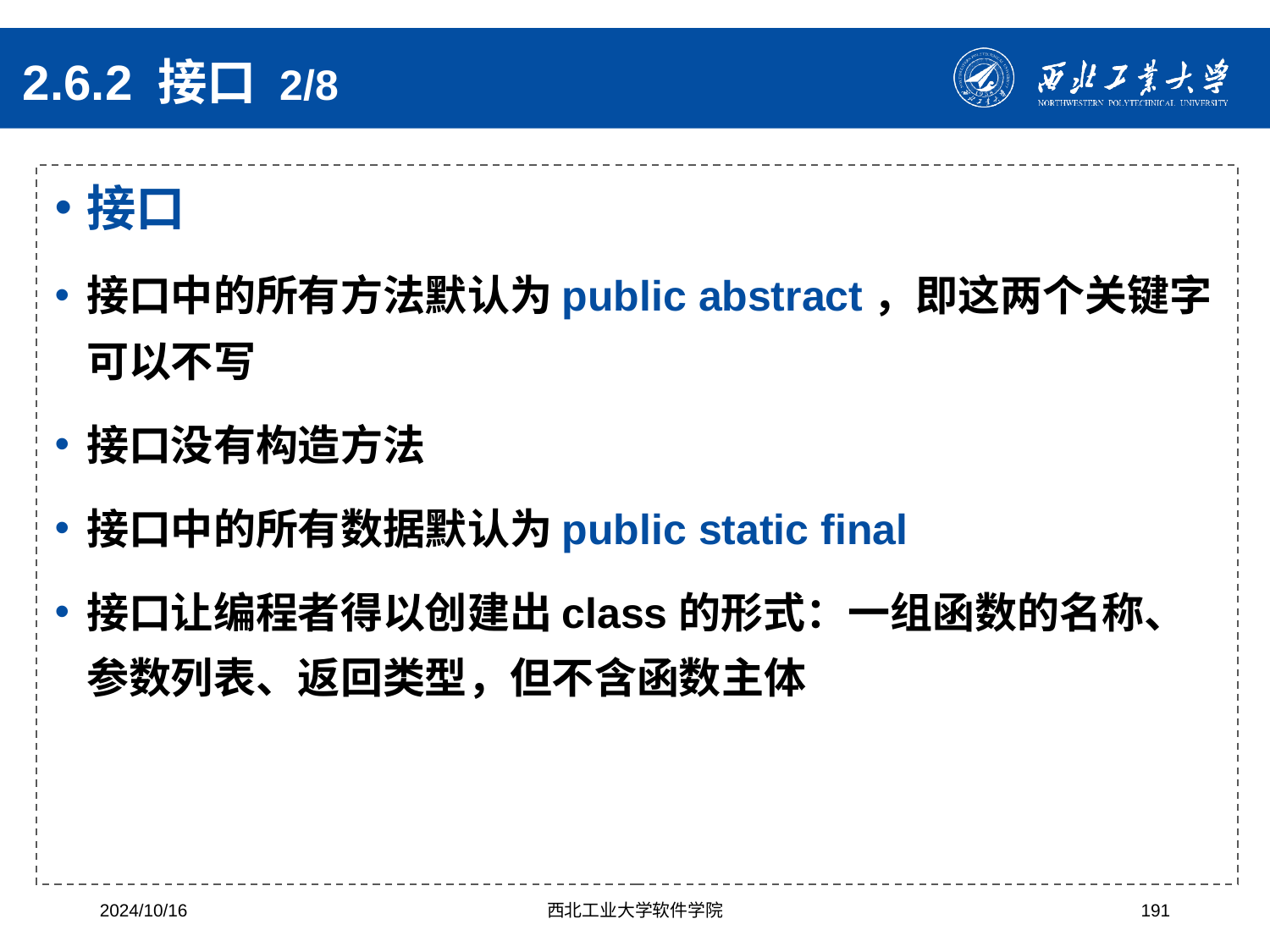

# 2.6.2 接口 2/8
接口
接口中的所有方法默认为public abstract，即这两个关键字可以不写
接口没有构造方法
接口中的所有数据默认为public static final
接口让编程者得以创建出class的形式：一组函数的名称、参数列表、返回类型，但不含函数主体
2024/10/16
西北工业大学软件学院
191